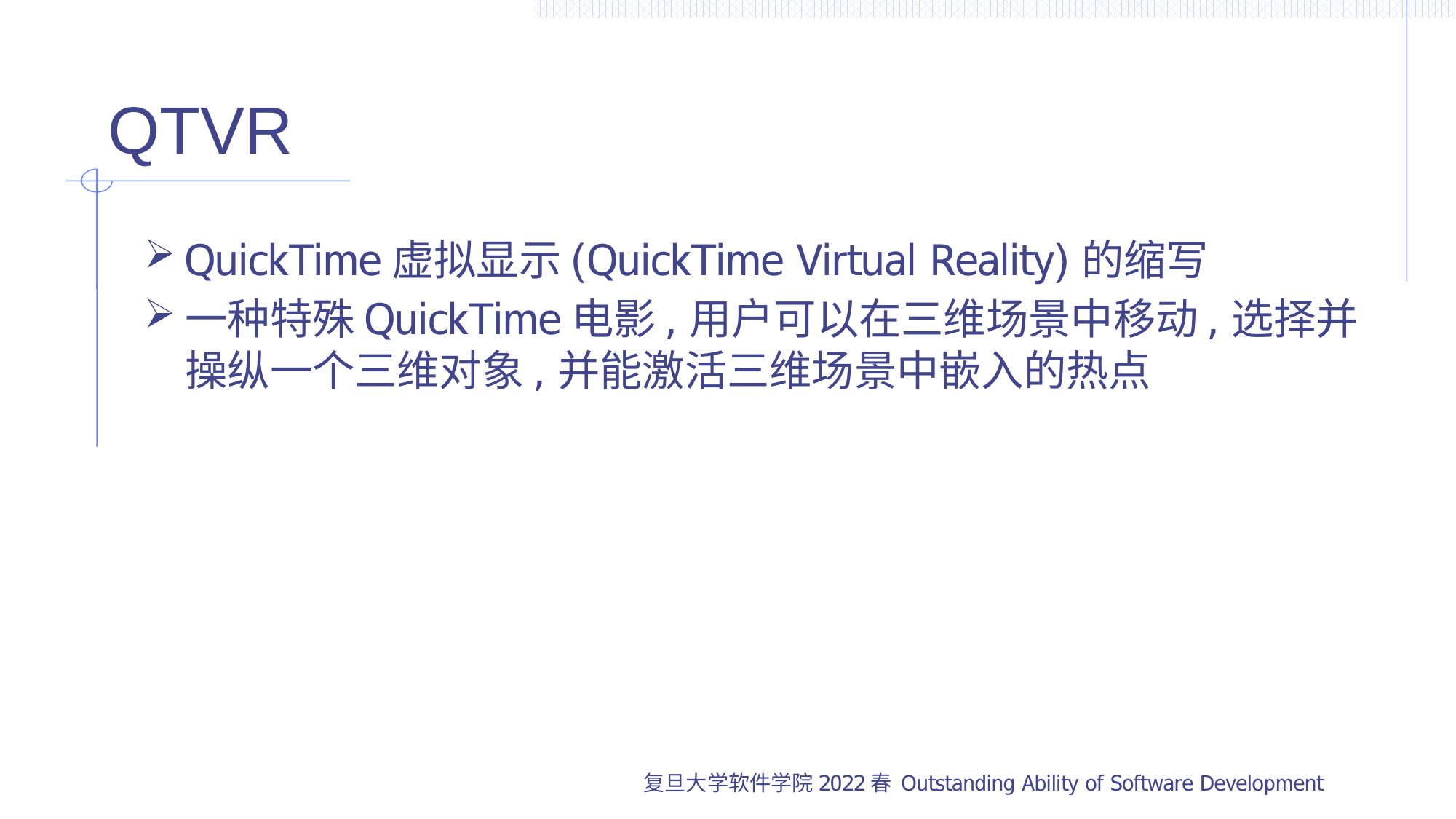

# QTVR
QuickTime虚拟显示(QuickTime Virtual Reality)的缩写
一种特殊QuickTime电影,用户可以在三维场景中移动,选择并操纵一个三维对象,并能激活三维场景中嵌入的热点